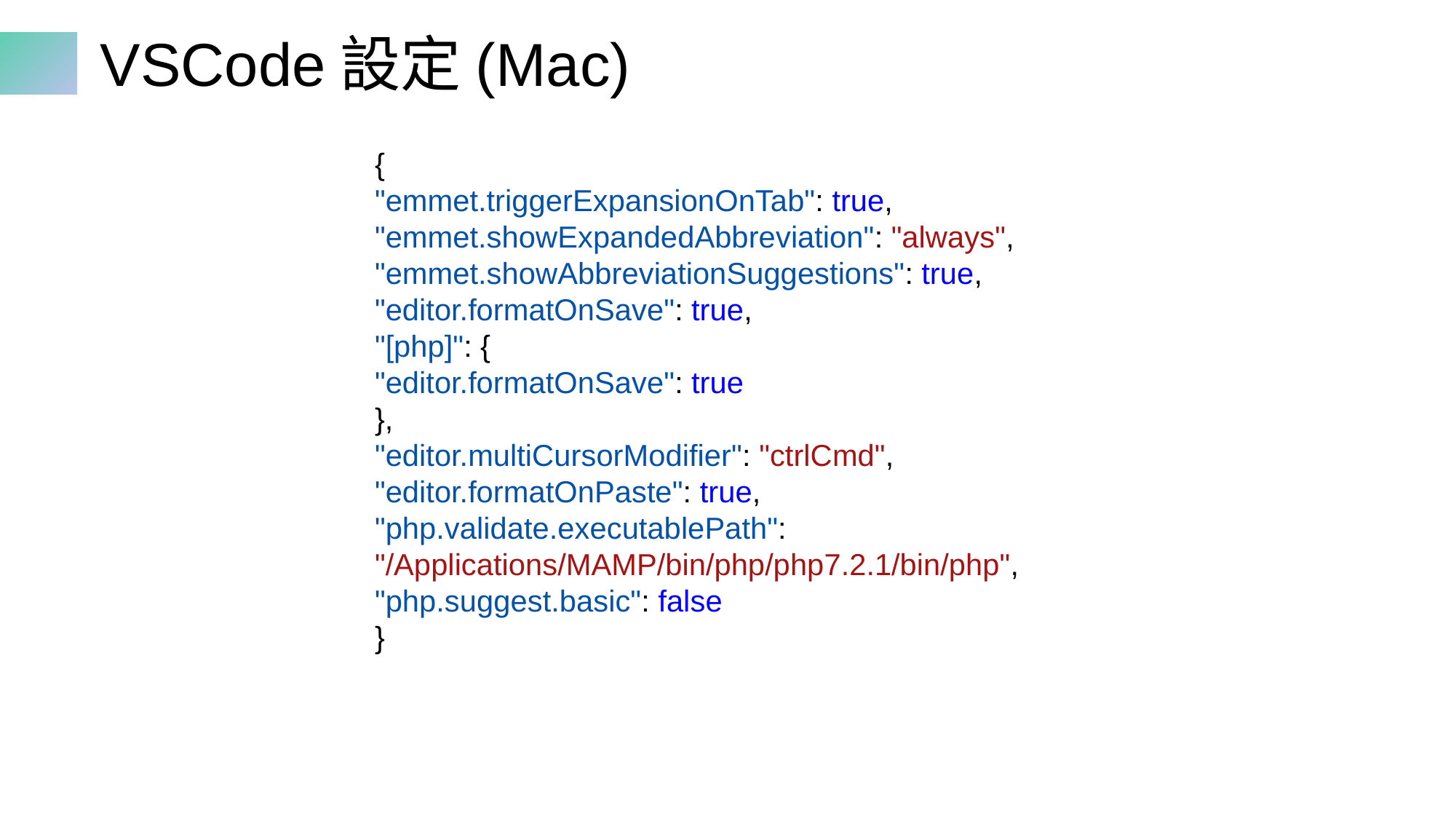

# VSCode設定(Mac)
{
"emmet.triggerExpansionOnTab": true,
"emmet.showExpandedAbbreviation": "always",
"emmet.showAbbreviationSuggestions": true,
"editor.formatOnSave": true,
"[php]": {
"editor.formatOnSave": true
},
"editor.multiCursorModifier": "ctrlCmd",
"editor.formatOnPaste": true,
"php.validate.executablePath": "/Applications/MAMP/bin/php/php7.2.1/bin/php",
"php.suggest.basic": false
}